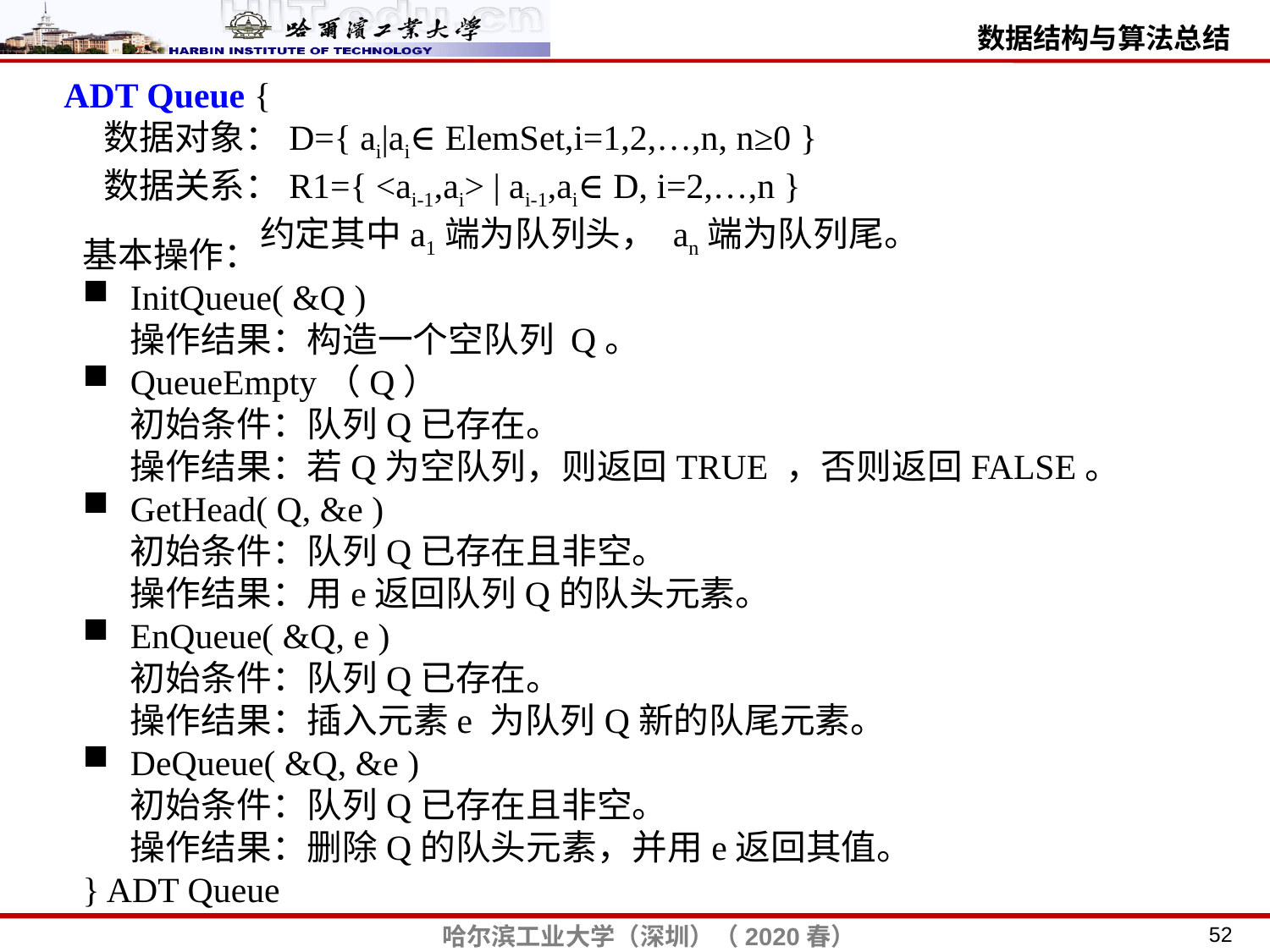

ADT Queue {
    数据对象：D={ ai|ai∈ElemSet,i=1,2,…,n, n≥0 }
    数据关系：R1={ <ai-1,ai> | ai-1,ai∈D, i=2,…,n }
                        约定其中a1端为队列头， an端为队列尾。
基本操作：
InitQueue( &Q )
     操作结果：构造一个空队列 Q。
QueueEmpty（Q）
     初始条件：队列Q已存在。
     操作结果：若Q为空队列，则返回TRUE ，否则返回FALSE。
GetHead( Q, &e )
     初始条件：队列Q已存在且非空。
     操作结果：用e返回队列Q的队头元素。
EnQueue( &Q, e )
     初始条件：队列Q已存在。
     操作结果：插入元素e 为队列Q新的队尾元素。
DeQueue( &Q, &e )
     初始条件：队列Q已存在且非空。
     操作结果：删除Q的队头元素，并用e返回其值。
} ADT Queue